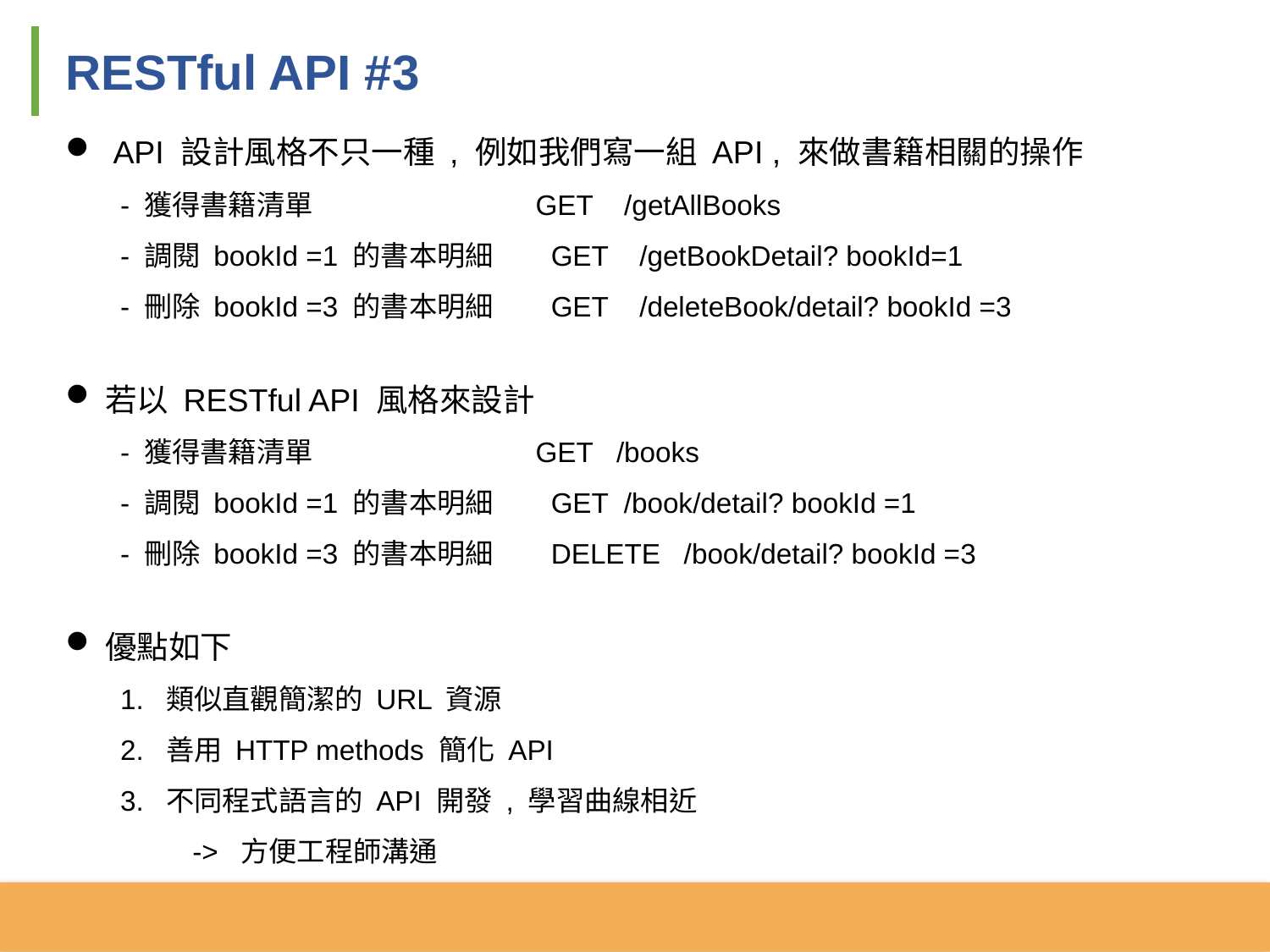

RESTful API #3
API 設計風格不只一種 , 例如我們寫一組 API , 來做書籍相關的操作
       - 獲得書籍清單		             GET    /getAllBooks
       - 調閱 bookId =1 的書本明細        GET    /getBookDetail? bookId=1
       - 刪除 bookId =3 的書本明細        GET    /deleteBook/detail? bookId =3

若以 RESTful API 風格來設計
       - 獲得書籍清單		             GET   /books
       - 調閱 bookId =1 的書本明細        GET  /book/detail? bookId =1
       - 刪除 bookId =3 的書本明細        DELETE   /book/detail? bookId =3

優點如下
       1.  類似直觀簡潔的 URL 資源
       2.  善用 HTTP methods 簡化 API
       3.  不同程式語言的 API 開發 , 學習曲線相近
	->  方便工程師溝通